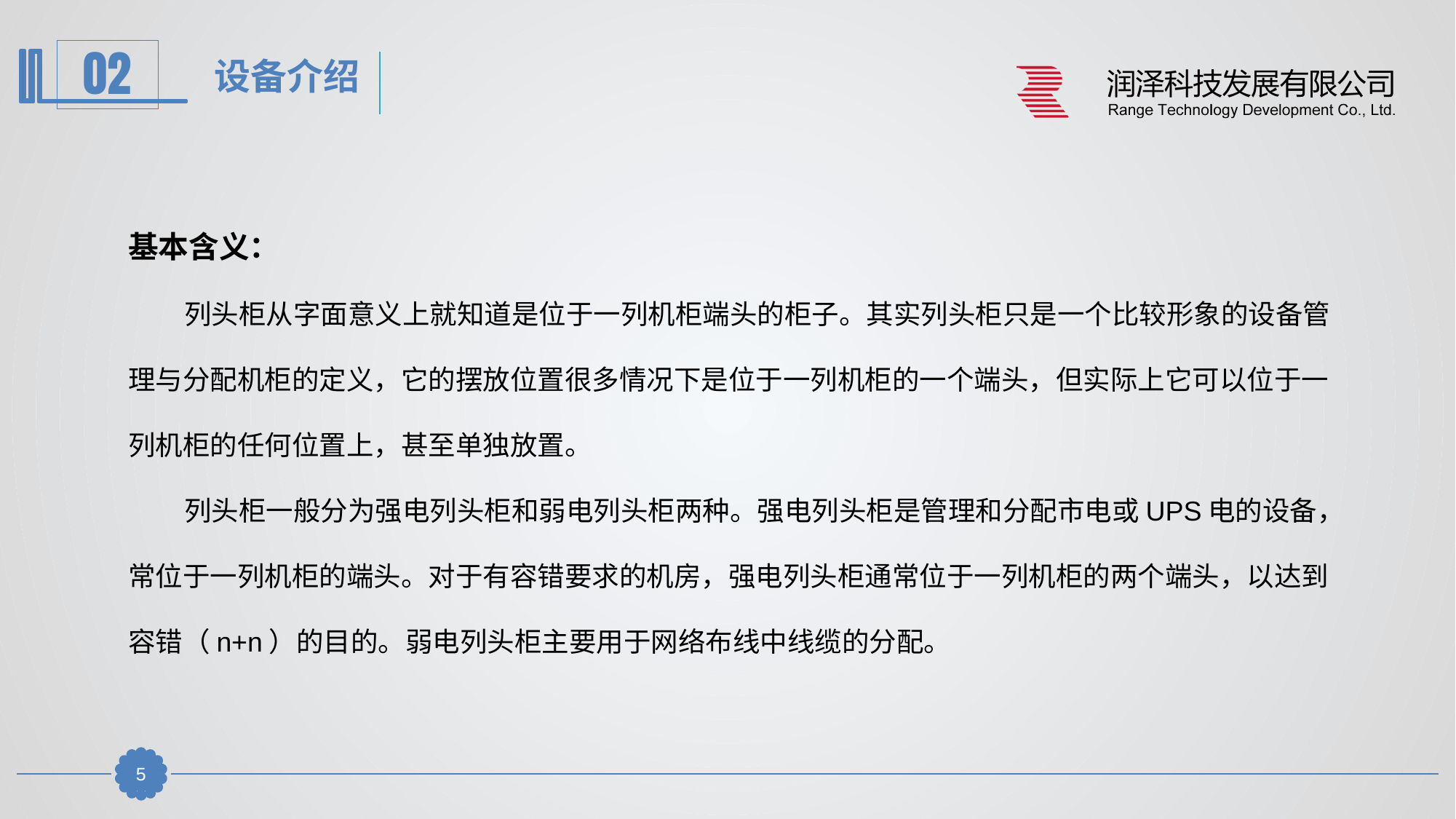

设备介绍
基本含义：
        列头柜从字面意义上就知道是位于一列机柜端头的柜子。其实列头柜只是一个比较形象的设备管理与分配机柜的定义，它的摆放位置很多情况下是位于一列机柜的一个端头，但实际上它可以位于一列机柜的任何位置上，甚至单独放置。
        列头柜一般分为强电列头柜和弱电列头柜两种。强电列头柜是管理和分配市电或UPS电的设备，常位于一列机柜的端头。对于有容错要求的机房，强电列头柜通常位于一列机柜的两个端头，以达到容错（n+n）的目的。弱电列头柜主要用于网络布线中线缆的分配。

5